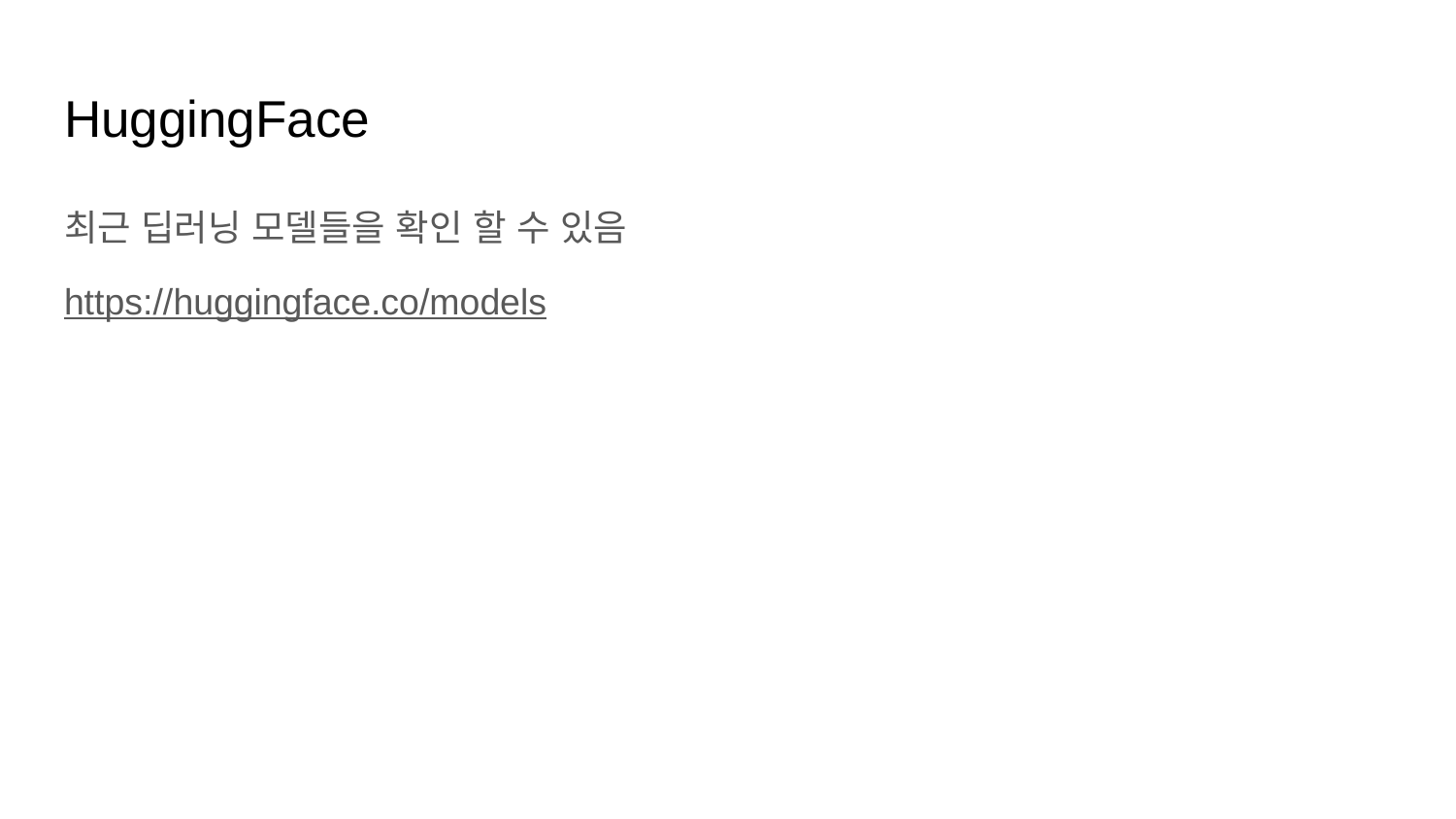

# HuggingFace
최근 딥러닝 모델들을 확인 할 수 있음
https://huggingface.co/models